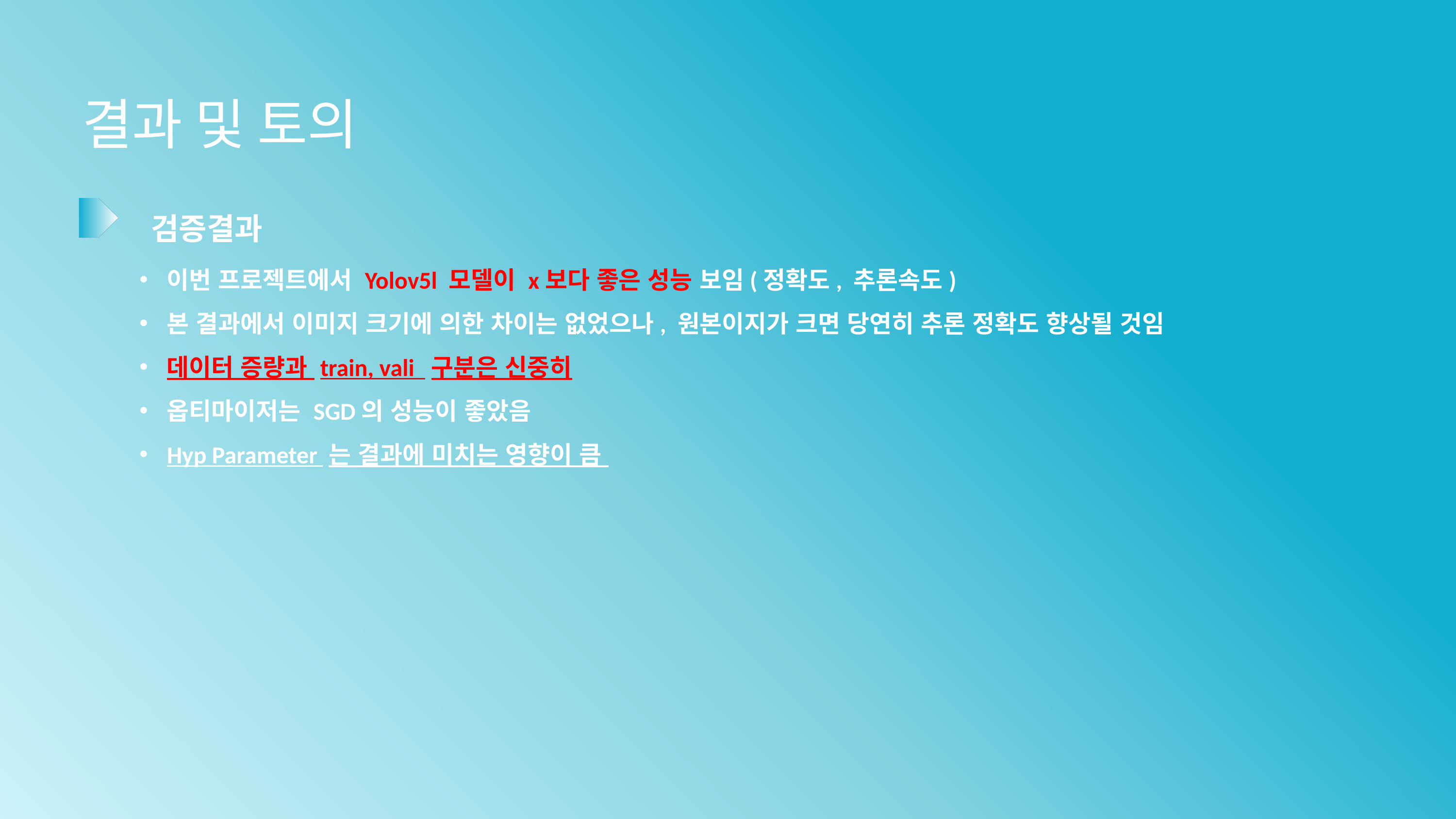

결과 및 토의

검증결과
이번 프로젝트에서 Yolov5l 모델이 x보다 좋은 성능 보임(정확도, 추론속도)
본 결과에서 이미지 크기에 의한 차이는 없었으나, 원본이지가 크면 당연히 추론 정확도 향상될 것임
데이터 증량과 train, vali  구분은 신중히
옵티마이저는 SGD의 성능이 좋았음
Hyp Parameter 는 결과에 미치는 영향이 큼